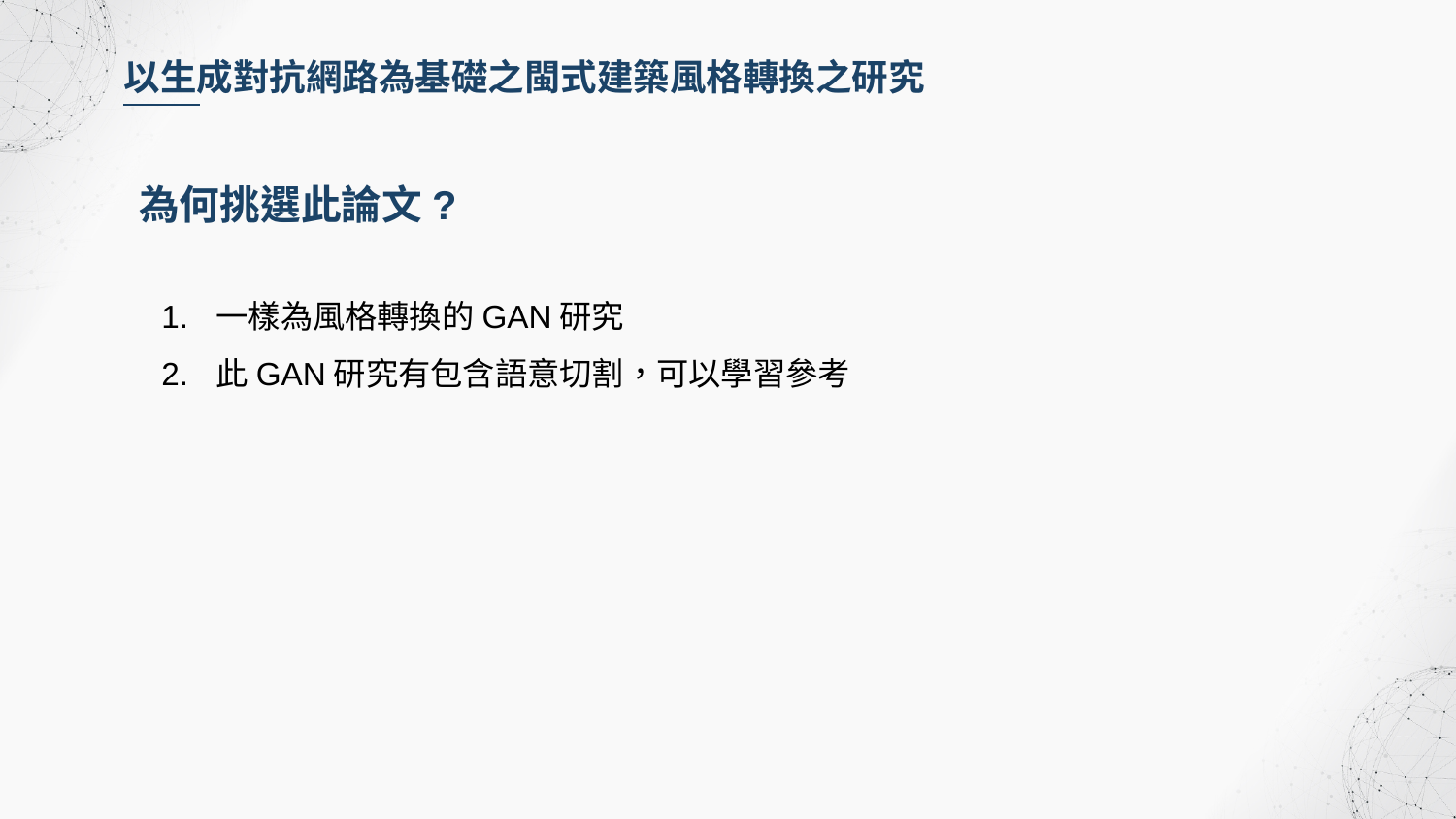

以生成對抗網路為基礎之閩式建築風格轉換之研究
為何挑選此論文?
一樣為風格轉換的GAN研究
此GAN研究有包含語意切割，可以學習參考